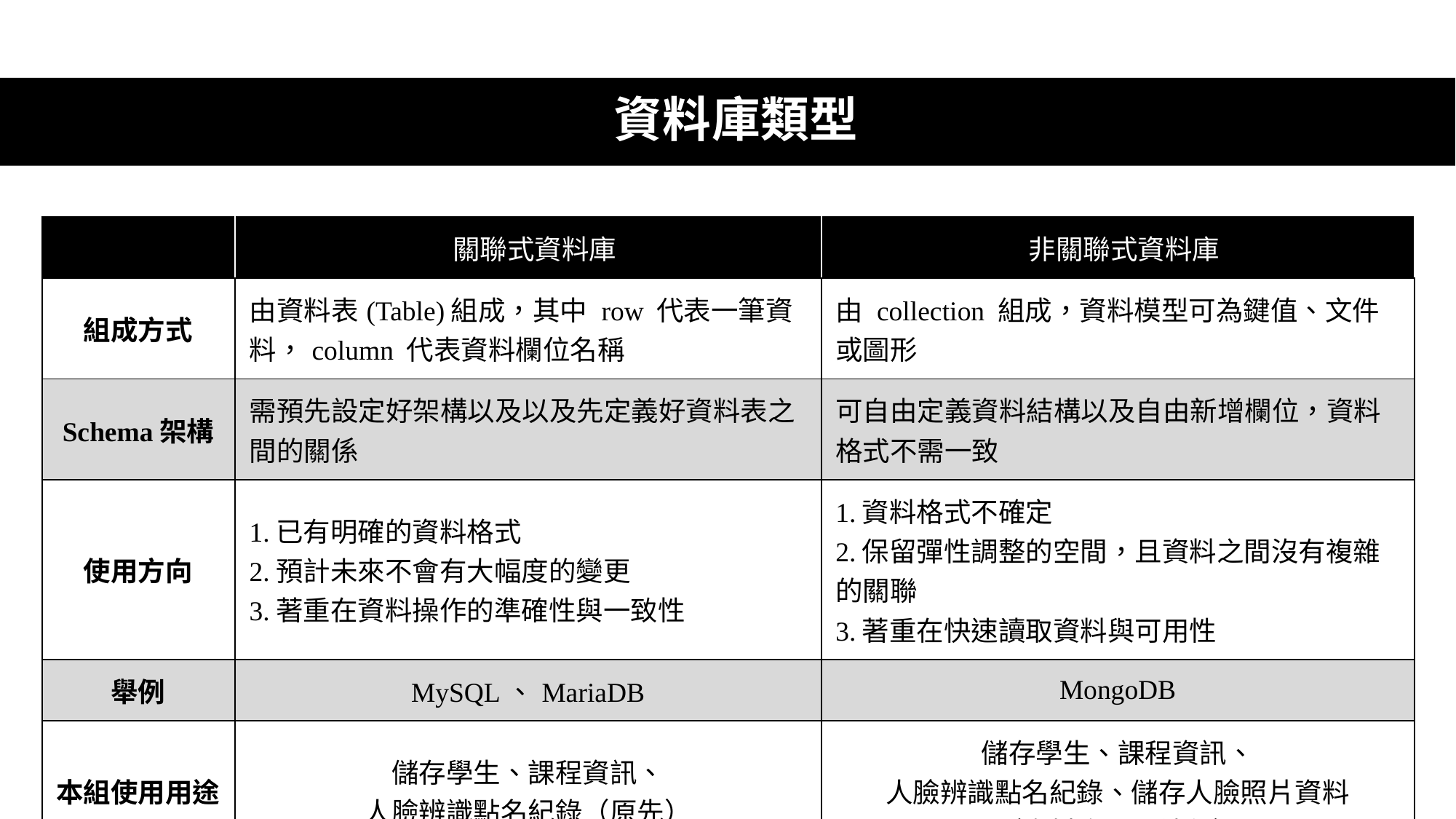

# 資料庫類型

|  | 關聯式資料庫 | 非關聯式資料庫 |
| --- | --- | --- |
| 組成方式 | 由資料表(Table)組成，其中 row 代表一筆資料，column 代表資料欄位名稱 | 由 collection 組成，資料模型可為鍵值、文件或圖形 |
| Schema架構 | 需預先設定好架構以及以及先定義好資料表之間的關係 | 可自由定義資料結構以及自由新增欄位，資料格式不需一致 |
| 使用方向 | 1.已有明確的資料格式 2.預計未來不會有大幅度的變更 3.著重在資料操作的準確性與一致性 | 1.資料格式不確定 2.保留彈性調整的空間，且資料之間沒有複雜的關聯 3.著重在快速讀取資料與可用性 |
| 舉例 | MySQL、MariaDB | MongoDB |
| 本組使用用途 | 儲存學生、課程資訊、 人臉辨識點名紀錄（原先） | 儲存學生、課程資訊、 人臉辨識點名紀錄、儲存人臉照片資料 （資料庫全雲端化） |